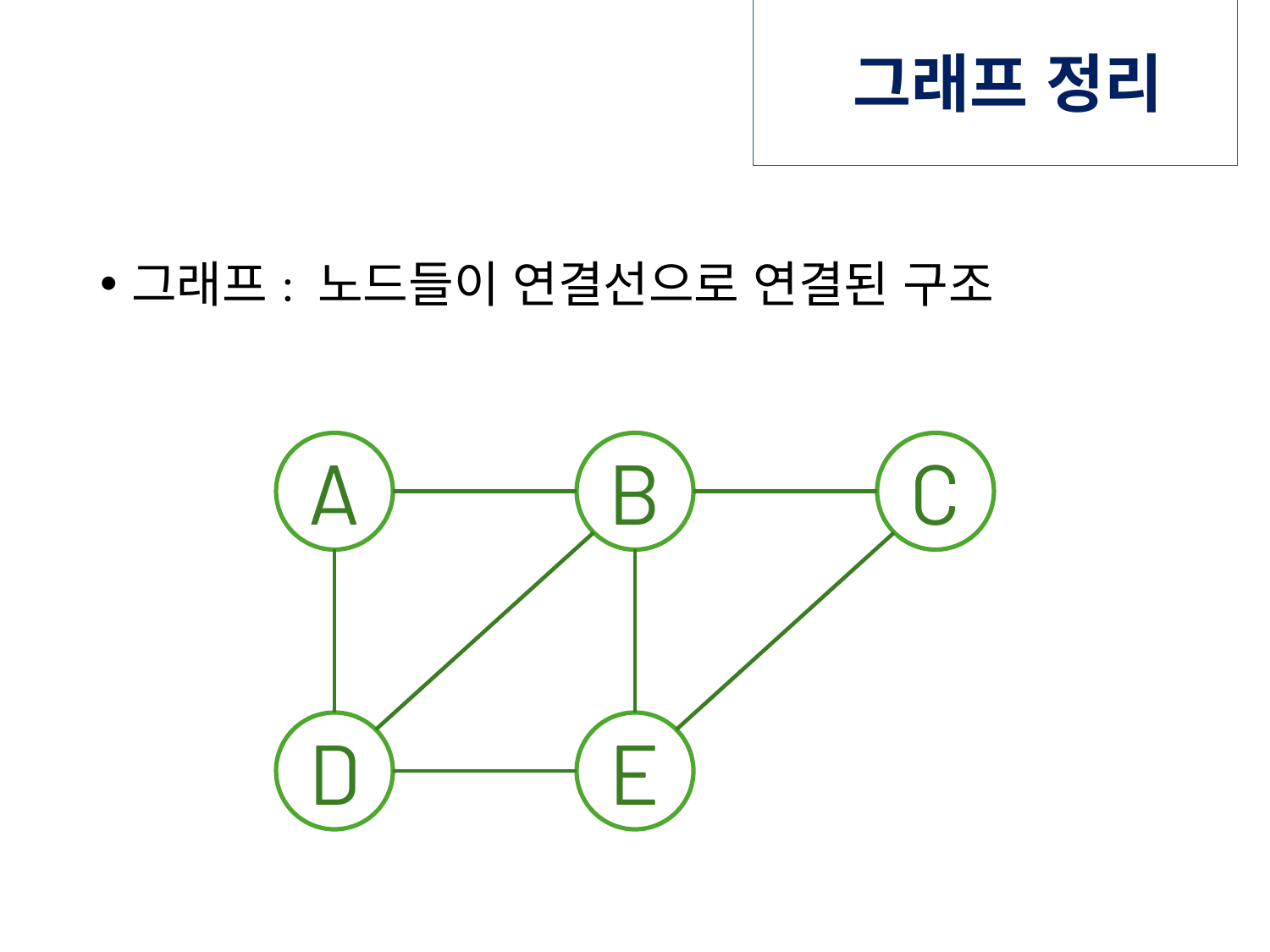

# 그래프 정리
그래프: 노드들이 연결선으로 연결된 구조
A
B
C
D
E